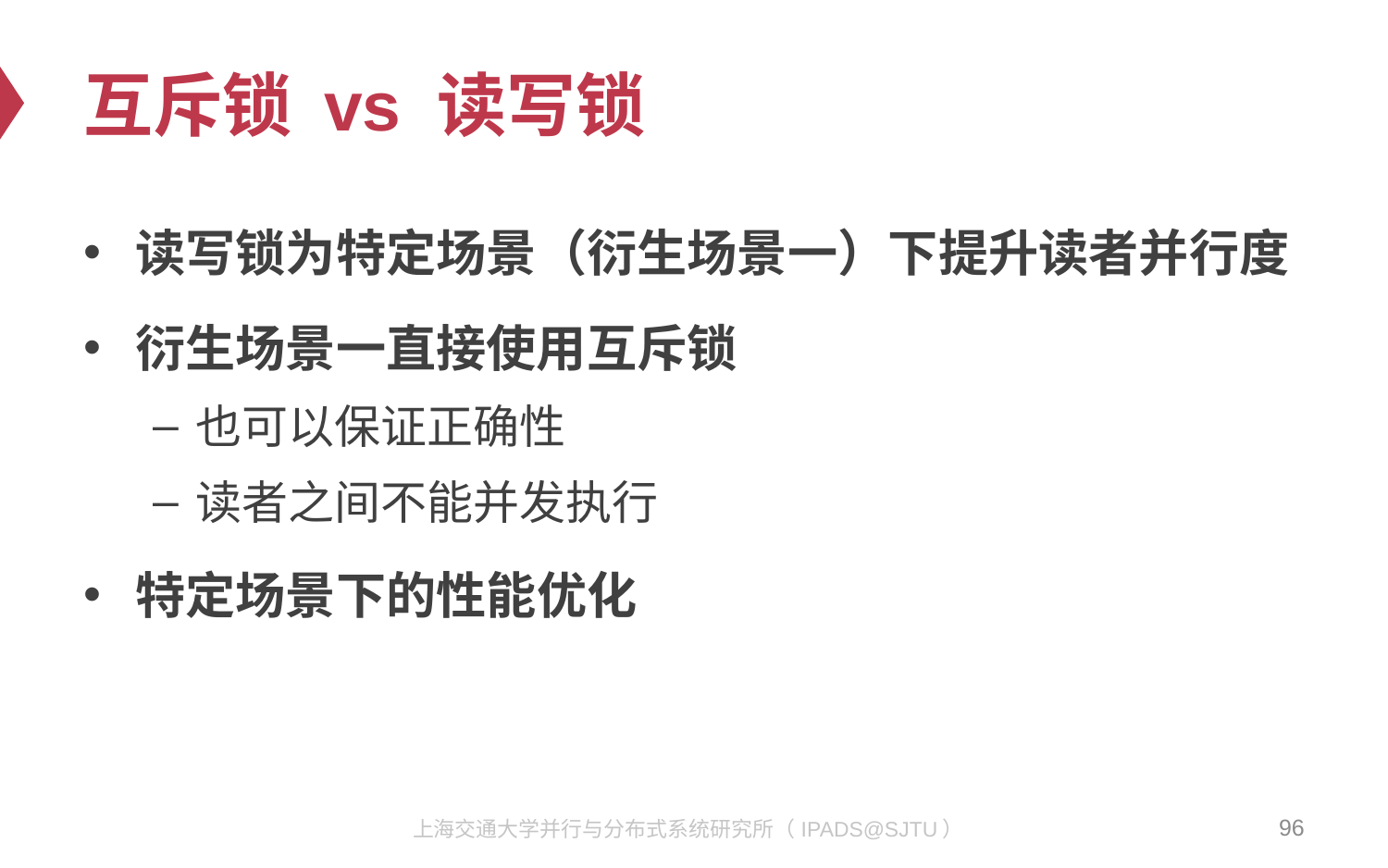

# 互斥锁 vs 读写锁
读写锁为特定场景（衍生场景一）下提升读者并行度
衍生场景一直接使用互斥锁
也可以保证正确性
读者之间不能并发执行
特定场景下的性能优化
96
上海交通大学并行与分布式系统研究所（IPADS@SJTU）